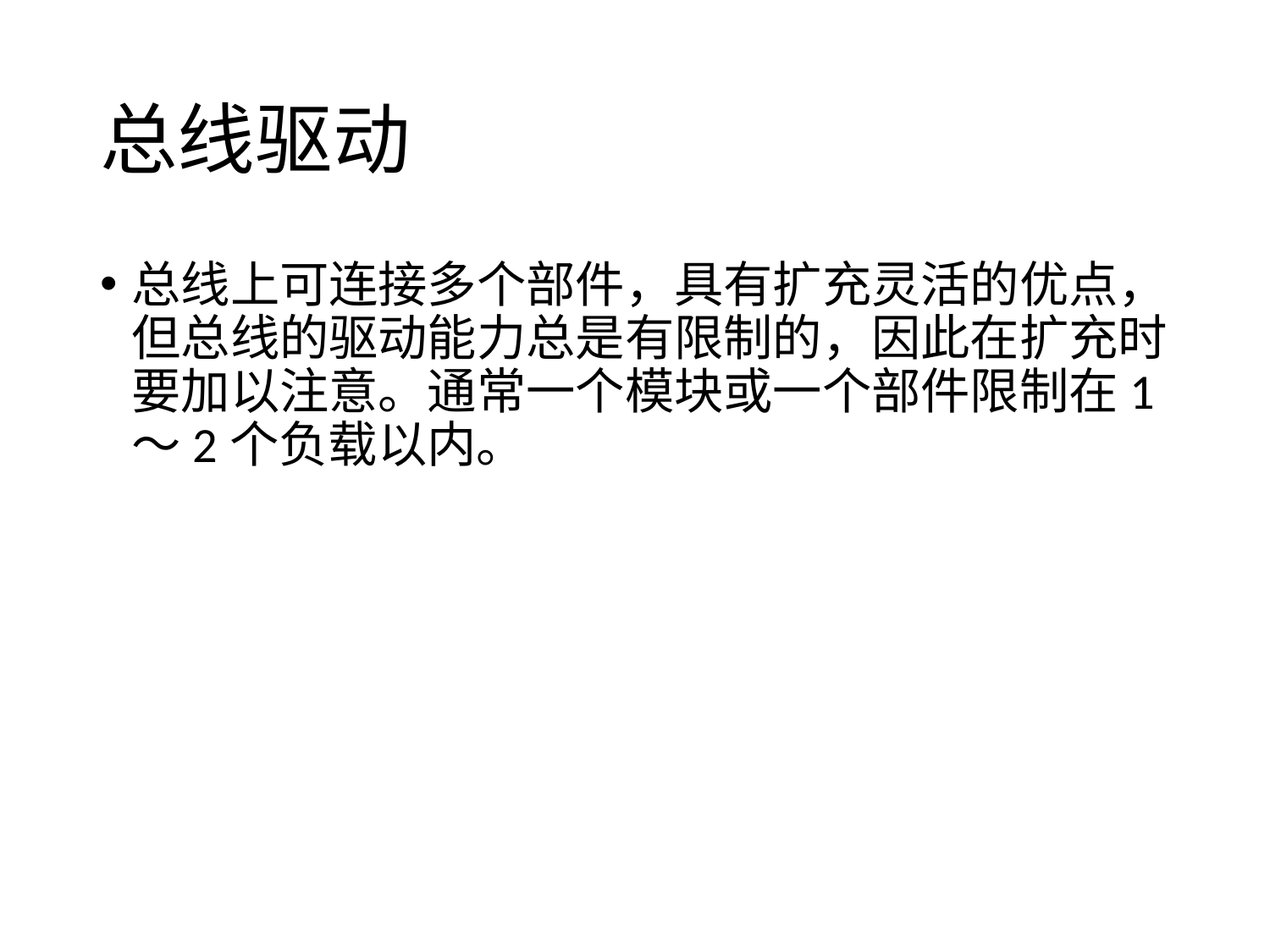

# 总线驱动
总线上可连接多个部件，具有扩充灵活的优点，但总线的驱动能力总是有限制的，因此在扩充时要加以注意。通常一个模块或一个部件限制在1～2个负载以内。